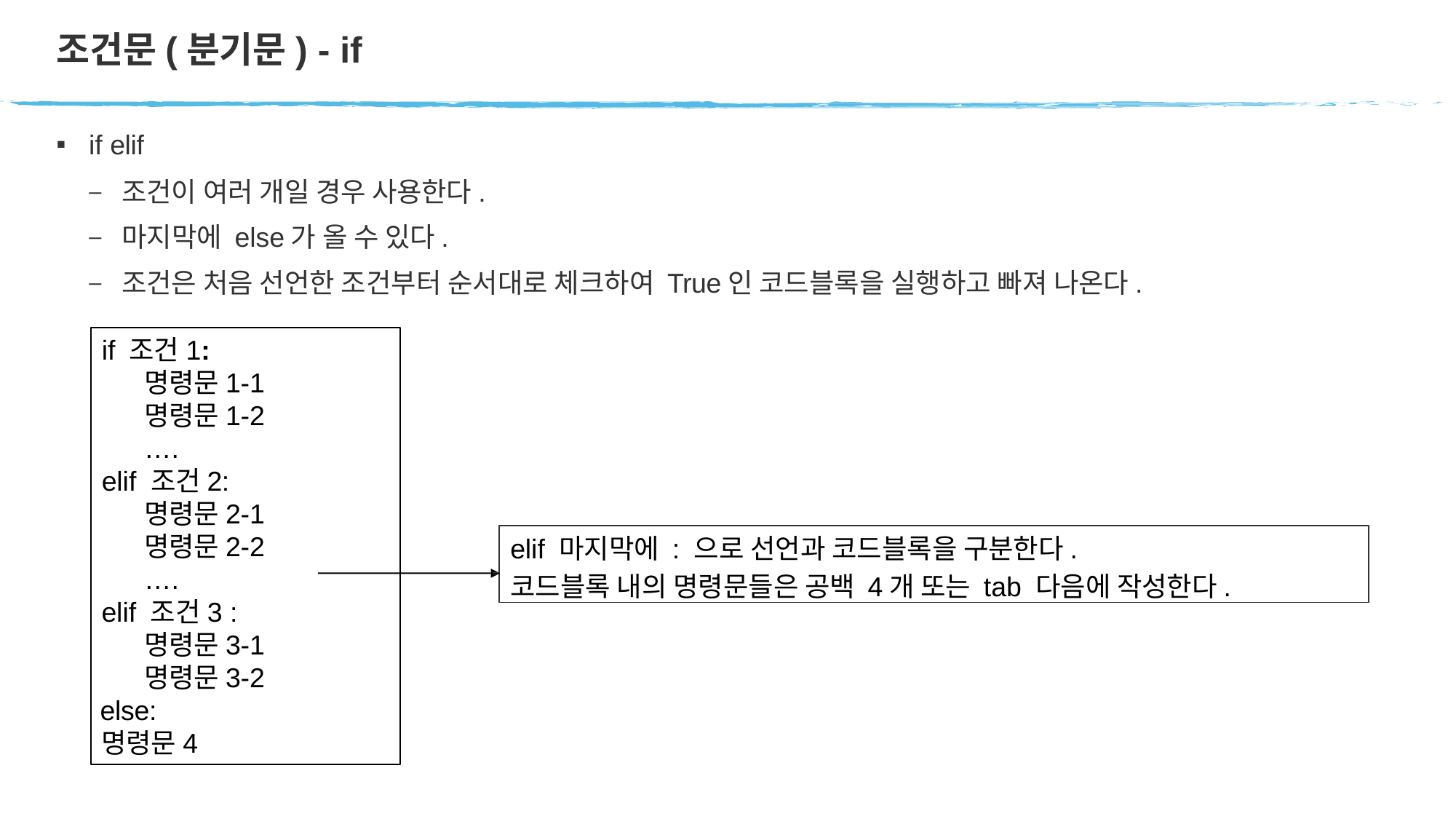

# 조건문(분기문) - if
if elif
조건이 여러 개일 경우 사용한다.
마지막에 else가 올 수 있다.
조건은 처음 선언한 조건부터 순서대로 체크하여 True인 코드블록을 실행하고 빠져 나온다.

if 조건1:
명령문1-1
명령문1-2
….
elif 조건2:
명령문2-1
명령문2-2
….
elif 조건3 :
	명령문3-1
	명령문3-2
else:
명령문4
elif 마지막에 : 으로 선언과 코드블록을 구분한다.
코드블록 내의 명령문들은 공백 4개 또는 tab 다음에 작성한다.